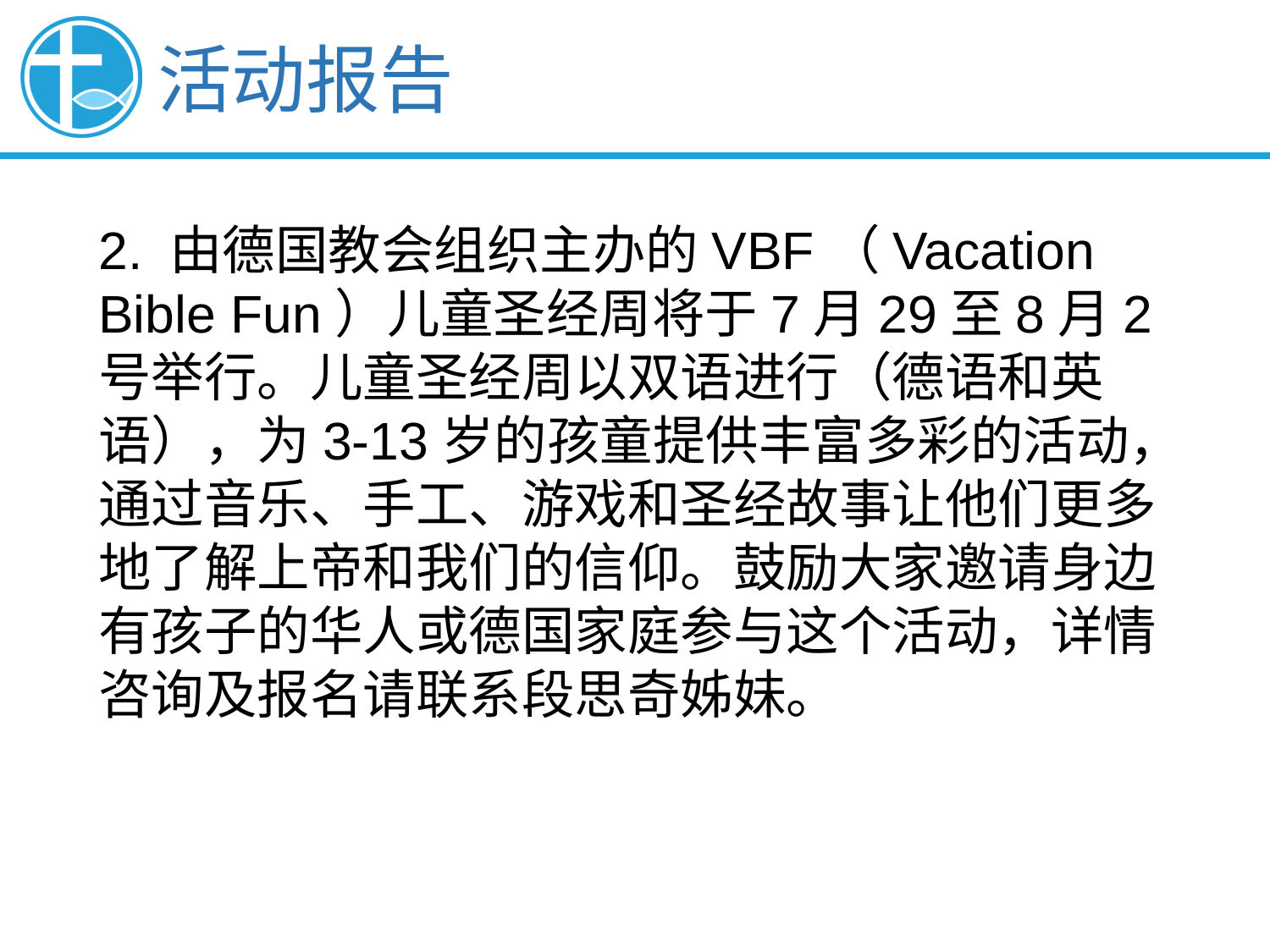

活动报告

2. 由德国教会组织主办的VBF（Vacation Bible Fun）儿童圣经周将于7月29至8月2号举行。儿童圣经周以双语进行（德语和英语），为3-13岁的孩童提供丰富多彩的活动，通过音乐、手工、游戏和圣经故事让他们更多地了解上帝和我们的信仰。鼓励大家邀请身边有孩子的华人或德国家庭参与这个活动，详情咨询及报名请联系段思奇姊妹。